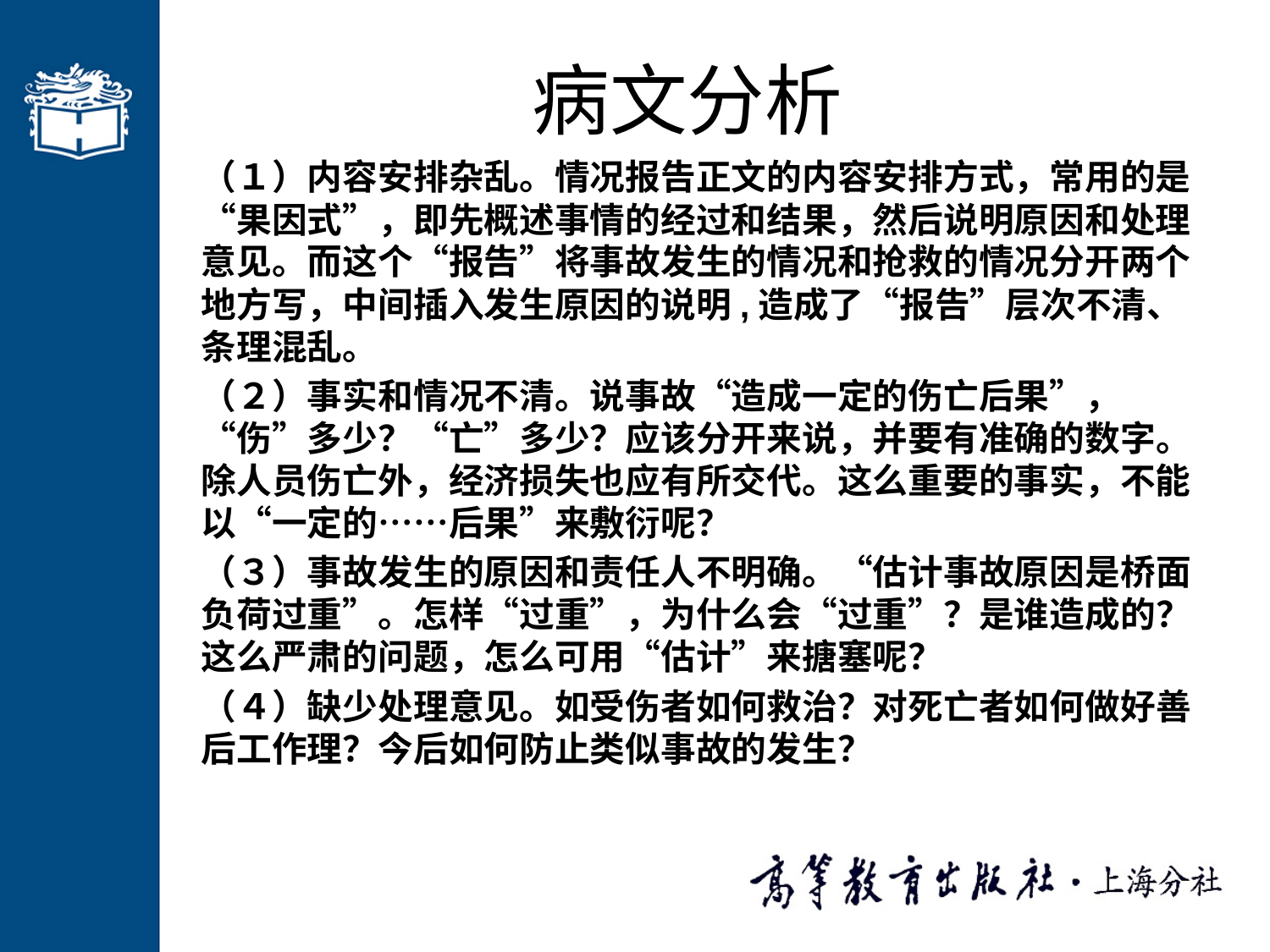

# 病文分析
（１）内容安排杂乱。情况报告正文的内容安排方式，常用的是“果因式”，即先概述事情的经过和结果，然后说明原因和处理意见。而这个“报告”将事故发生的情况和抢救的情况分开两个地方写，中间插入发生原因的说明,造成了“报告”层次不清、条理混乱。
（２）事实和情况不清。说事故“造成一定的伤亡后果”，“伤”多少？“亡”多少？应该分开来说，并要有准确的数字。除人员伤亡外，经济损失也应有所交代。这么重要的事实，不能以“一定的……后果”来敷衍呢？
（３）事故发生的原因和责任人不明确。“估计事故原因是桥面负荷过重”。怎样“过重”，为什么会“过重”？是谁造成的？这么严肃的问题，怎么可用“估计”来搪塞呢？
（４）缺少处理意见。如受伤者如何救治？对死亡者如何做好善后工作理？今后如何防止类似事故的发生？